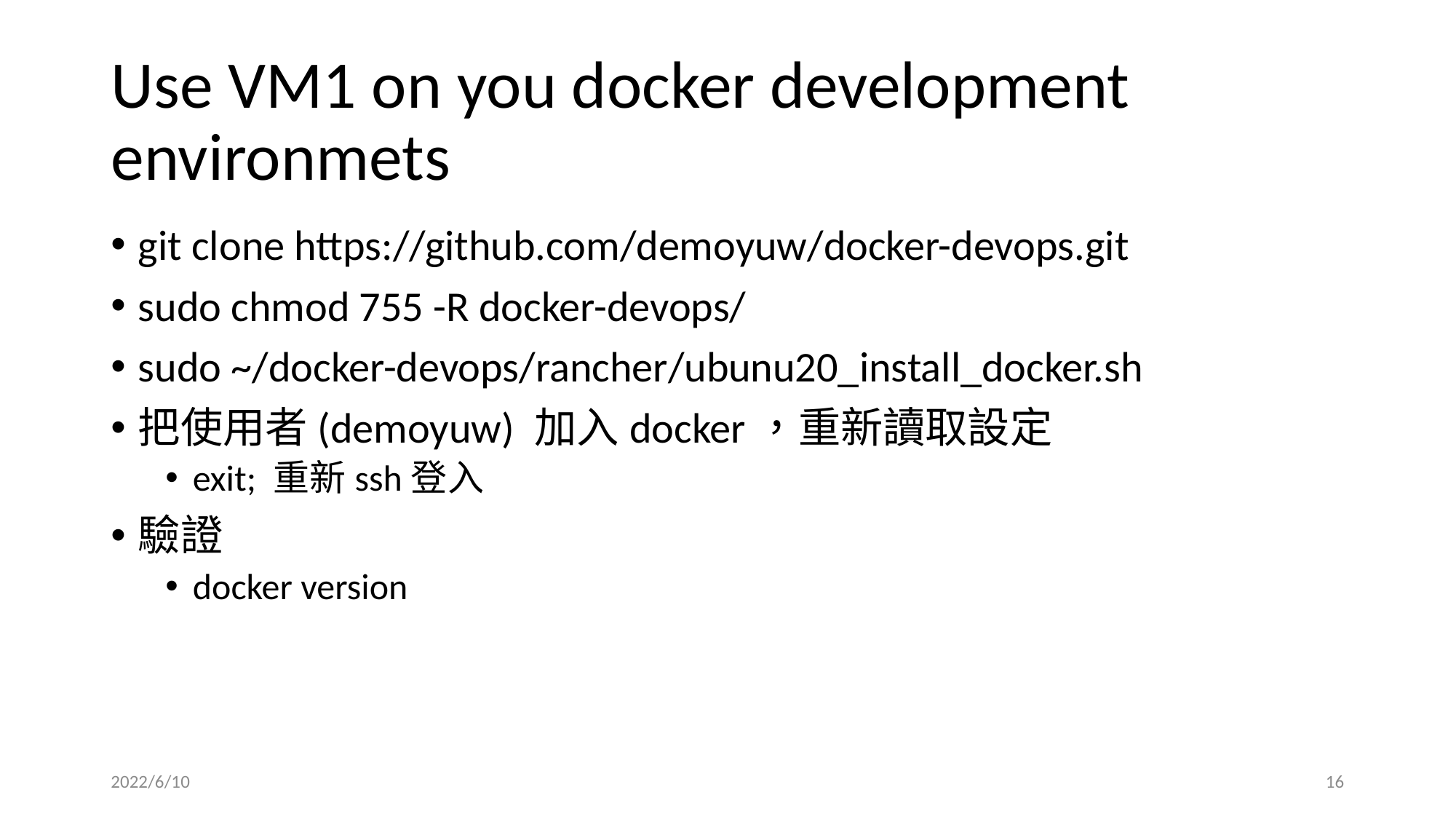

# Use VM1 on you docker development environmets
git clone https://github.com/demoyuw/docker-devops.git
sudo chmod 755 -R docker-devops/
sudo ~/docker-devops/rancher/ubunu20_install_docker.sh
把使用者(demoyuw) 加入docker，重新讀取設定
exit; 重新ssh登入
驗證
docker version

2022/6/10
16